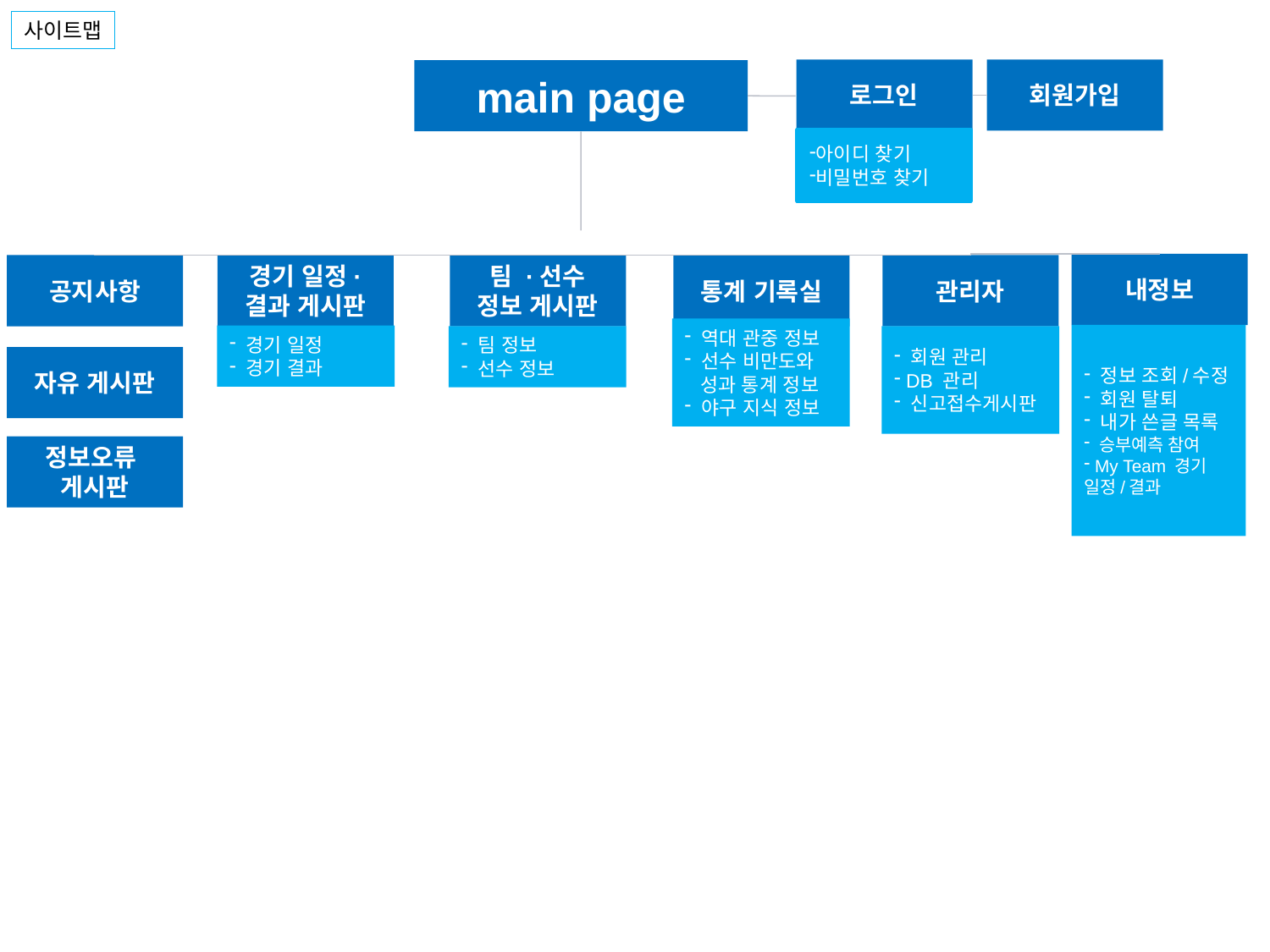

사이트맵
로그인
회원가입
main page
아이디 찾기
비밀번호 찾기
내정보
 정보 조회/수정
 회원 탈퇴
 내가 쓴글 목록
 승부예측 참여
 My Team 경기 일정/결과
공지사항
경기 일정·
결과 게시판
팀 ·선수
정보 게시판
통계 기록실
관리자
 역대 관중 정보
 선수 비만도와
  성과 통계 정보
 야구 지식 정보
 경기 일정
 경기 결과
 팀 정보
 선수 정보
 회원 관리
 DB 관리
 신고접수게시판
자유 게시판
정보오류
게시판